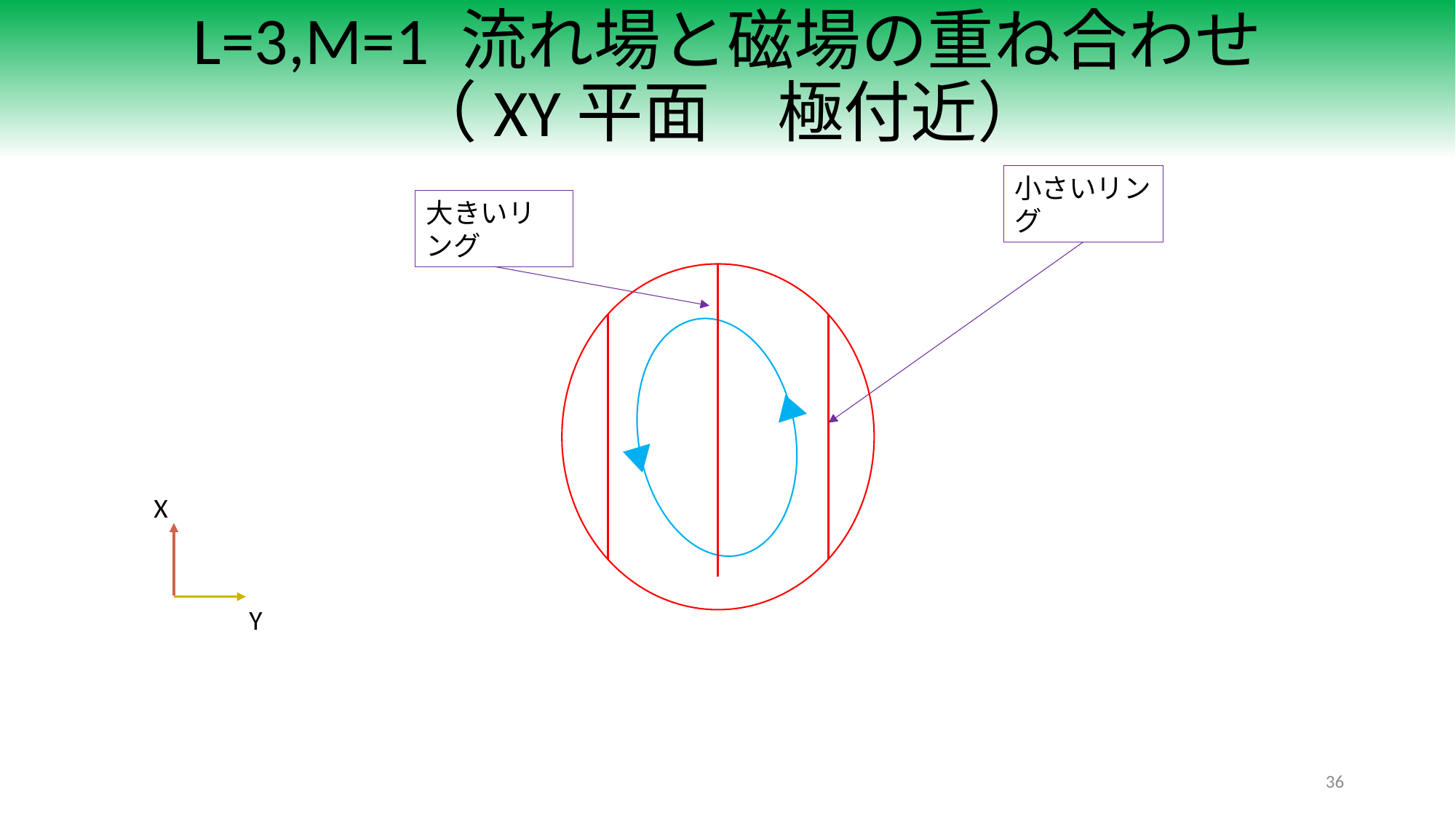

# L=3,M=1 流れ場と磁場の重ね合わせ （XY平面　極付近）
小さいリング
大きいリング

X
Y
36